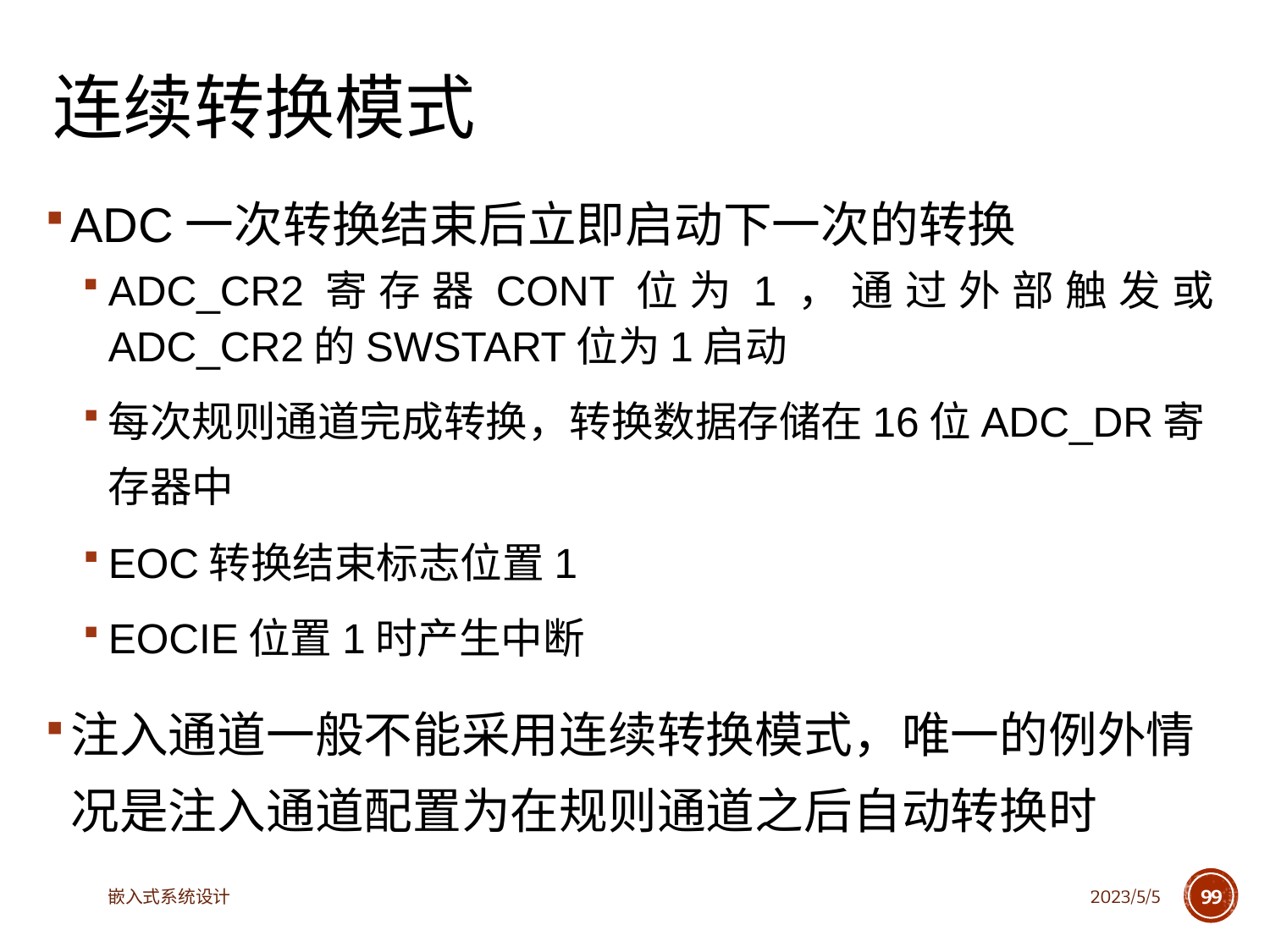

# 连续转换模式
ADC一次转换结束后立即启动下一次的转换
ADC_CR2寄存器CONT位为1，通过外部触发或ADC_CR2的SWSTART位为1启动
每次规则通道完成转换，转换数据存储在16位ADC_DR寄存器中
EOC转换结束标志位置1
EOCIE位置1时产生中断
注入通道一般不能采用连续转换模式，唯一的例外情况是注入通道配置为在规则通道之后自动转换时
嵌入式系统设计
2023/5/5
99